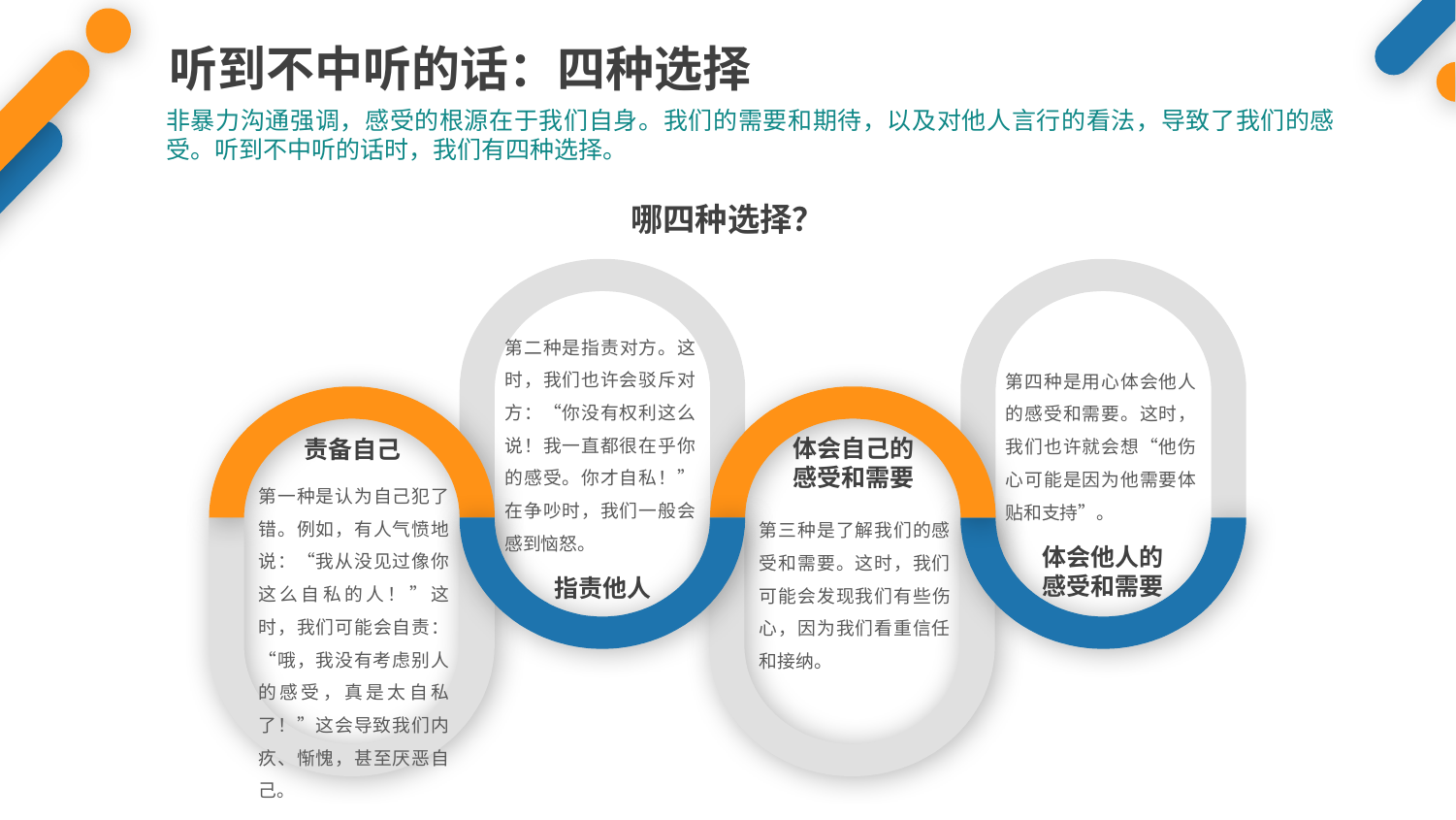

听到不中听的话：四种选择
非暴力沟通强调，感受的根源在于我们自身。我们的需要和期待，以及对他人言行的看法，导致了我们的感受。听到不中听的话时，我们有四种选择。
哪四种选择？

体会自己的
感受和需要
责备自己

体会他人的
感受和需要
指责他人
第二种是指责对方。这时，我们也许会驳斥对方：“你没有权利这么说！我一直都很在乎你的感受。你才自私！”在争吵时，我们一般会感到恼怒。
第四种是用心体会他人的感受和需要。这时，我们也许就会想“他伤心可能是因为他需要体贴和支持”。
第一种是认为自己犯了错。例如，有人气愤地说：“我从没见过像你这么自私的人！”这时，我们可能会自责：“哦，我没有考虑别人的感受，真是太自私了！”这会导致我们内疚、惭愧，甚至厌恶自己。
第三种是了解我们的感受和需要。这时，我们可能会发现我们有些伤心，因为我们看重信任和接纳。